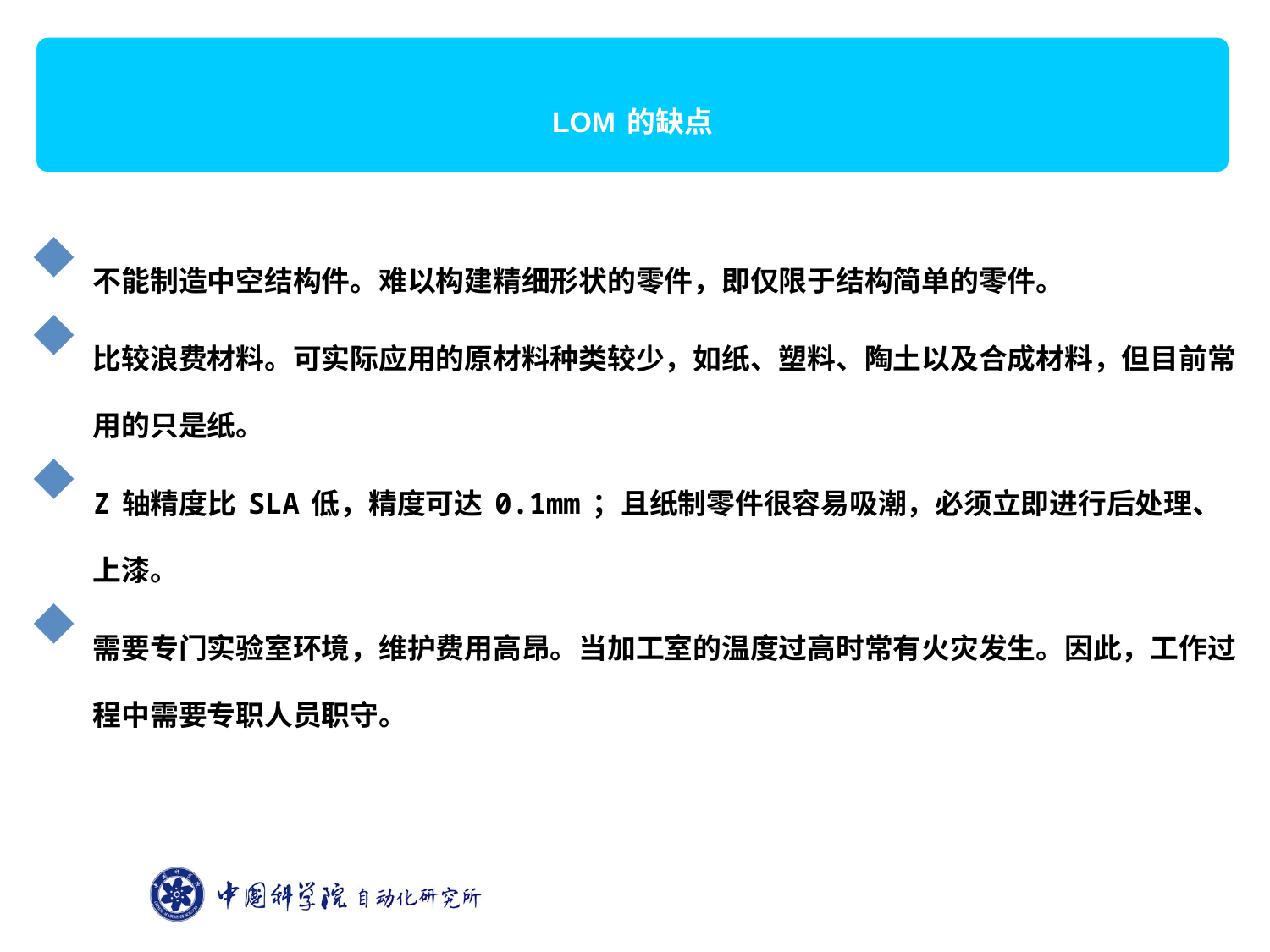

LOM的缺点
不能制造中空结构件。难以构建精细形状的零件，即仅限于结构简单的零件。
比较浪费材料。可实际应用的原材料种类较少，如纸、塑料、陶土以及合成材料，但目前常用的只是纸。
Z轴精度比SLA低，精度可达0.1mm；且纸制零件很容易吸潮，必须立即进行后处理、上漆。
需要专门实验室环境，维护费用高昂。当加工室的温度过高时常有火灾发生。因此，工作过程中需要专职人员职守。